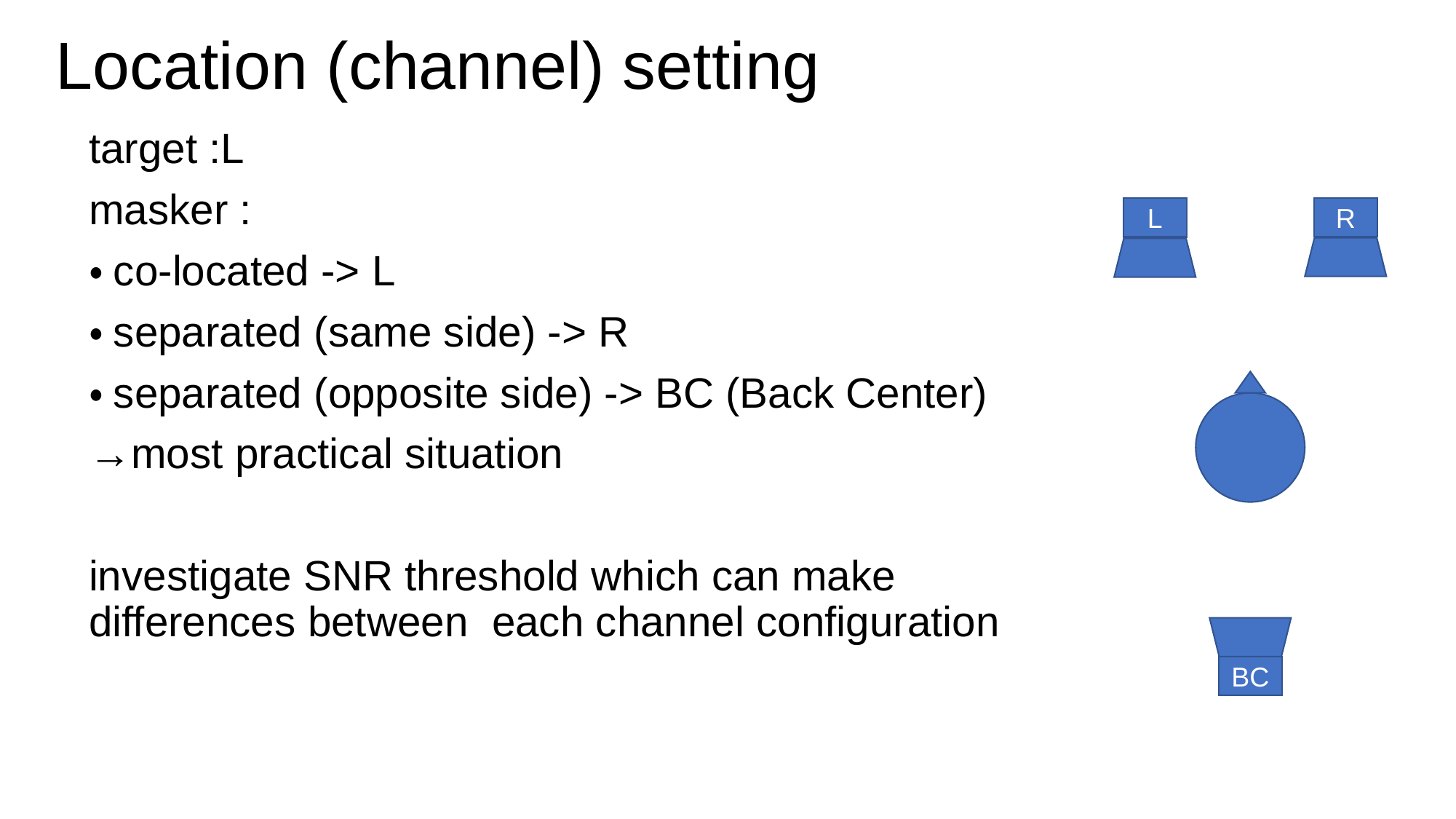

# Location (channel) setting
target :L
masker :
・co-located -> L
・separated (same side) -> R
・separated (opposite side) -> BC (Back Center)
→most practical situation

investigate SNR threshold which can make differences between  each channel configuration
R

L

BC